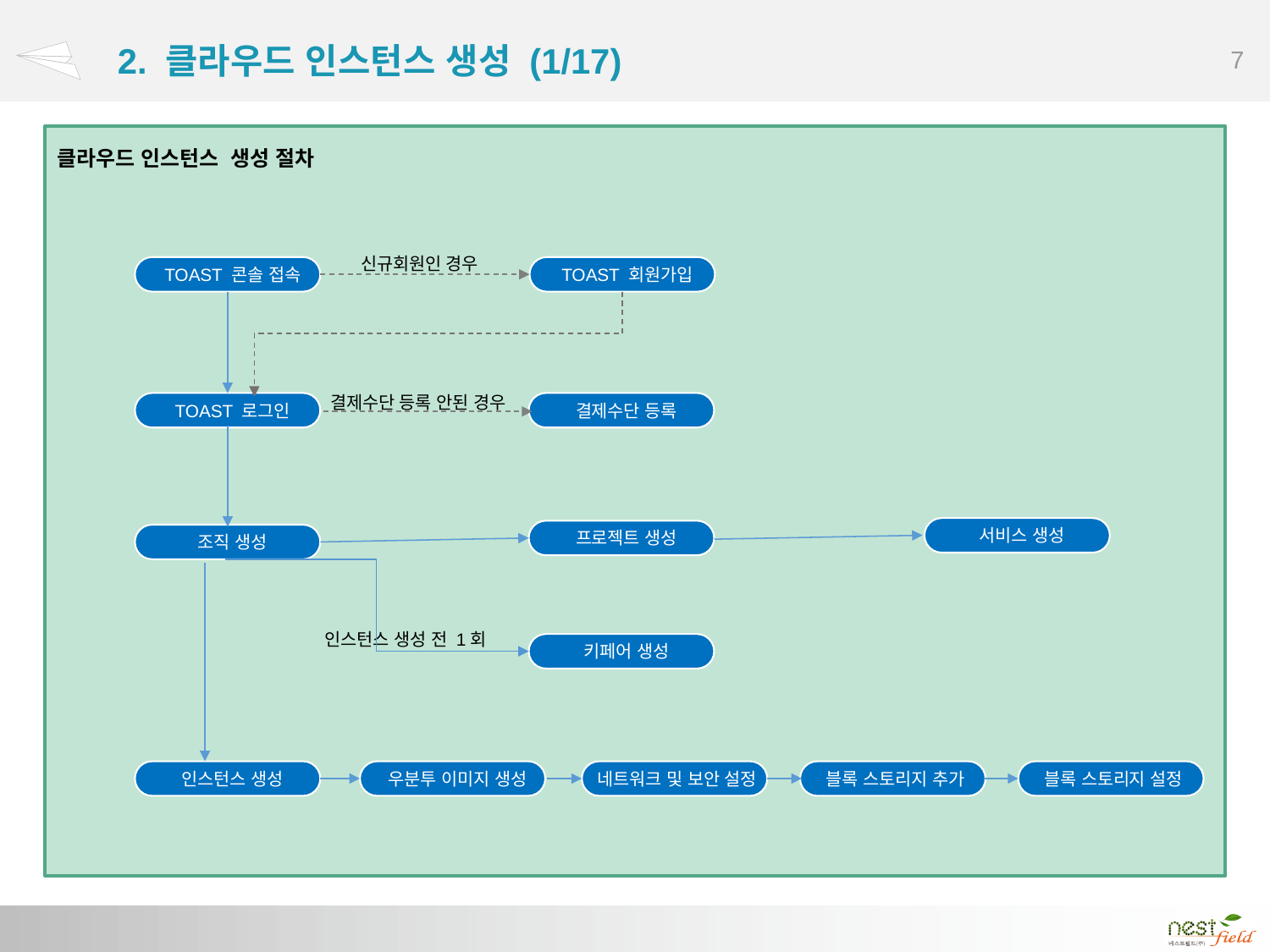

# 2. 클라우드 인스턴스 생성 (1/17)

클라우드 인스턴스  생성 절차
신규회원인 경우
TOAST 콘솔 접속
TOAST 회원가입
결제수단 등록 안된 경우
TOAST 로그인
결제수단 등록
서비스 생성
프로젝트 생성
조직 생성
 인스턴스 생성 전 1회
키페어 생성
네트워크 및 보안 설정
블록 스토리지 추가
블록 스토리지 설정
우분투 이미지 생성
인스턴스 생성